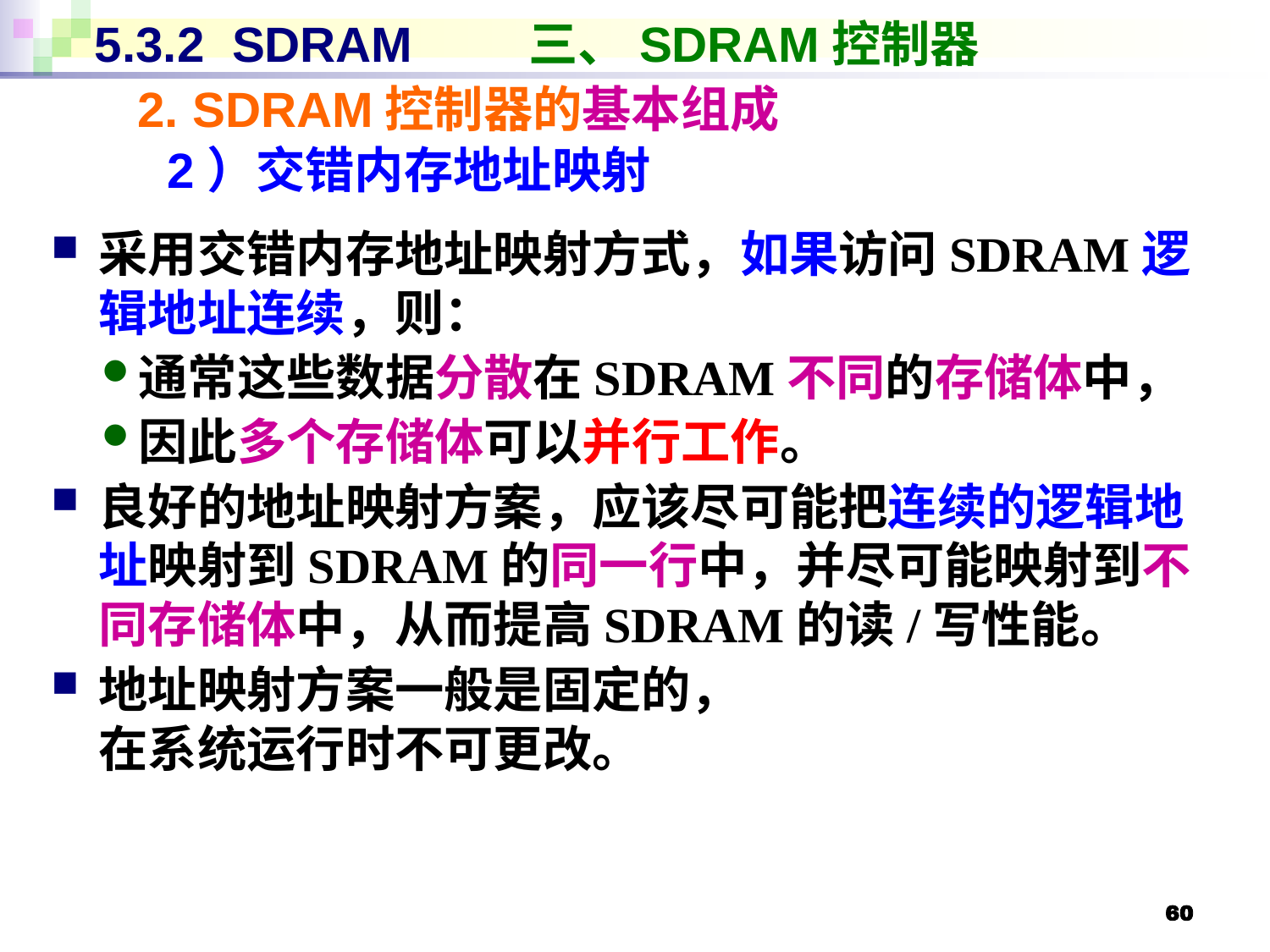

# 5.3.2  SDRAM	   三、SDRAM控制器
2. SDRAM控制器的基本组成
2）交错内存地址映射
采用交错内存地址映射方式，如果访问SDRAM逻辑地址连续，则：
通常这些数据分散在SDRAM不同的存储体中，
因此多个存储体可以并行工作。
良好的地址映射方案，应该尽可能把连续的逻辑地址映射到SDRAM的同一行中，并尽可能映射到不同存储体中，从而提高SDRAM的读/写性能。
地址映射方案一般是固定的，
在系统运行时不可更改。
60